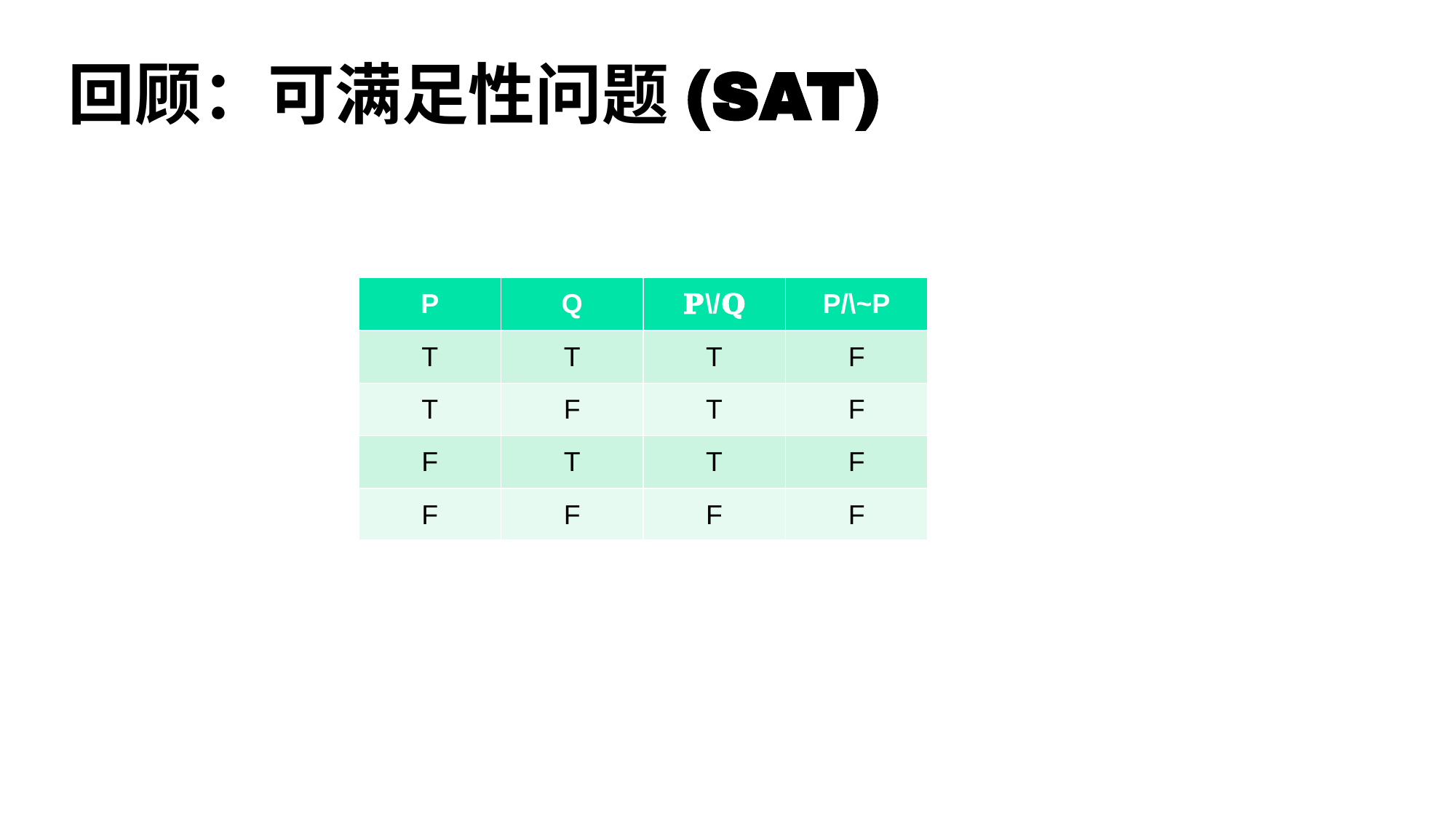

# 回顾：可满足性问题(SAT)
| P | Q | 𝐏\/𝐐 | P/\~P |
| --- | --- | --- | --- |
| T | T | T | F |
| T | F | T | F |
| F | T | T | F |
| F | F | F | F |